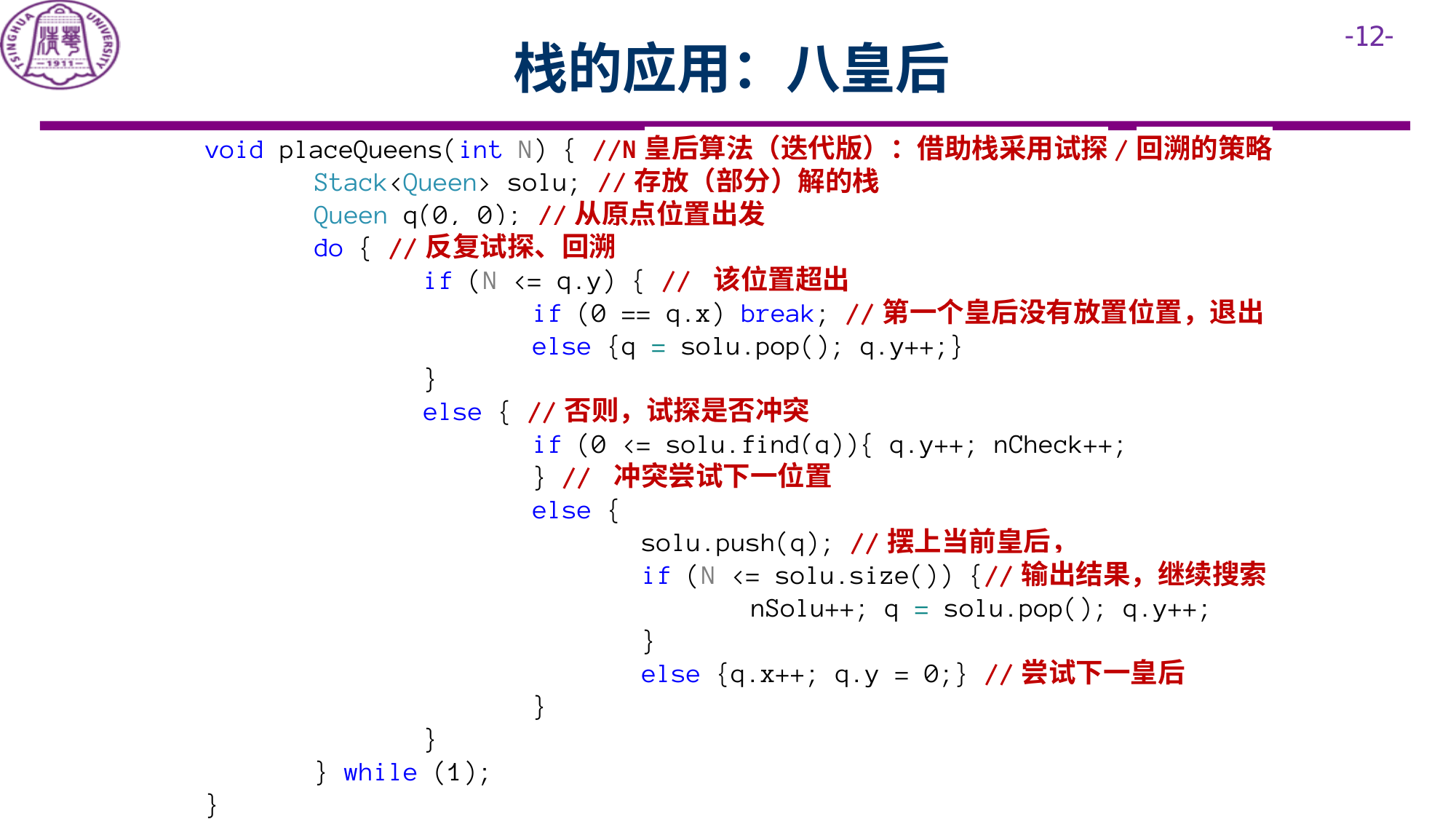

栈的应用：八皇后
void placeQueens(int N) { //N皇后算法（迭代版）：借助栈采用试探/回溯的策略
	Stack<Queen> solu; //存放（部分）解的栈
	Queen q(0, 0); //从原点位置出发
	do { //反复试探、回溯
		if (N <= q.y) { // 该位置超出
			if (0 == q.x) break; //第一个皇后没有放置位置，退出
			else {q = solu.pop(); q.y++;}
		}
		else { //否则，试探是否冲突
			if (0 <= solu.find(q)){ q.y++; nCheck++;
			} // 冲突尝试下一位置
			else {
				solu.push(q); //摆上当前皇后，
				if (N <= solu.size()) {//输出结果，继续搜索
					nSolu++; q = solu.pop(); q.y++;
				}
				else {q.x++; q.y = 0;} //尝试下一皇后
			}
		}
	} while (1);
}